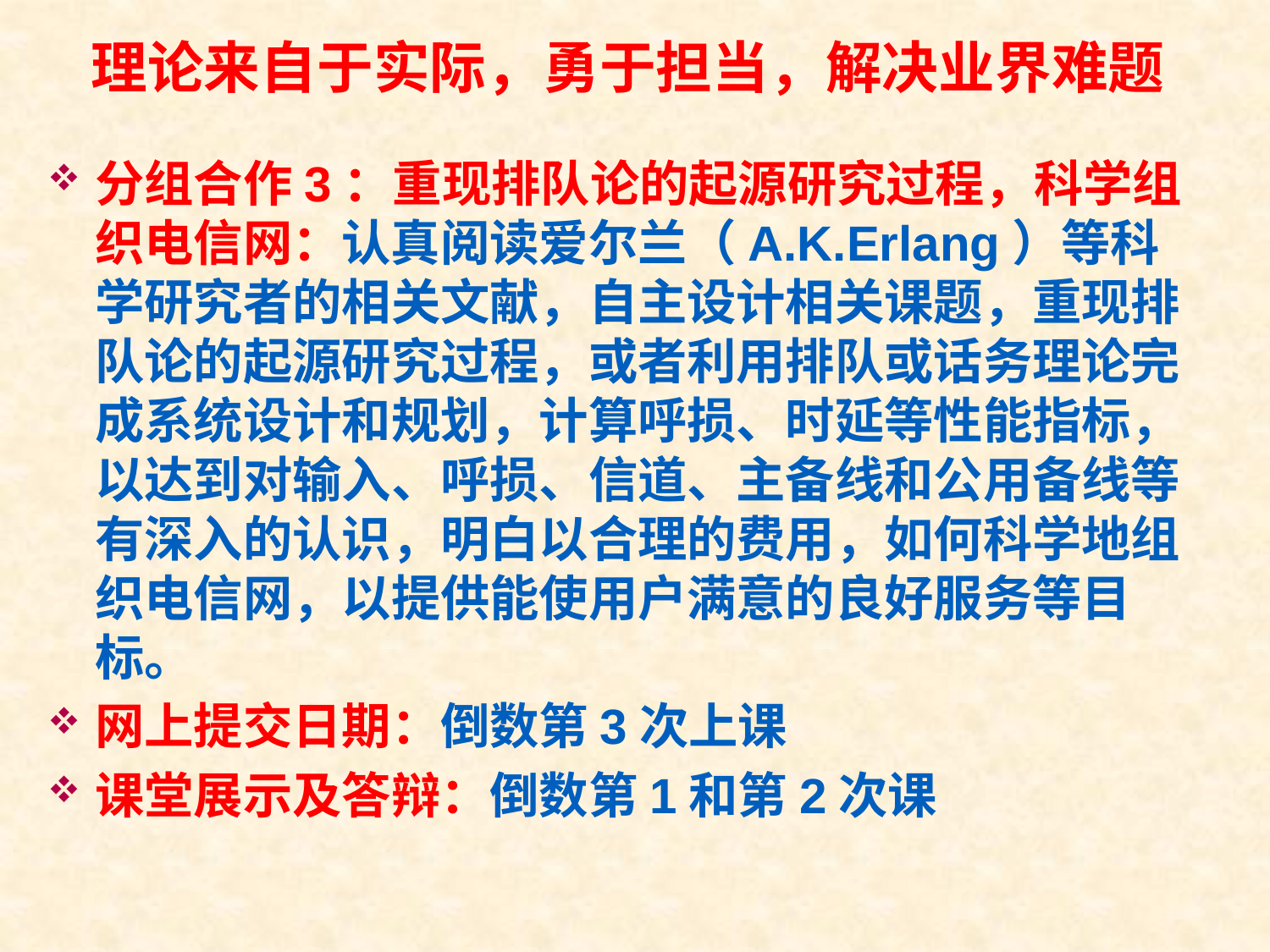

# 理论来自于实际，勇于担当，解决业界难题
分组合作3：重现排队论的起源研究过程，科学组织电信网：认真阅读爱尔兰（A.K.Erlang）等科学研究者的相关文献，自主设计相关课题，重现排队论的起源研究过程，或者利用排队或话务理论完成系统设计和规划，计算呼损、时延等性能指标，以达到对输入、呼损、信道、主备线和公用备线等有深入的认识，明白以合理的费用，如何科学地组织电信网，以提供能使用户满意的良好服务等目标。
网上提交日期：倒数第3次上课
课堂展示及答辩：倒数第1和第2次课